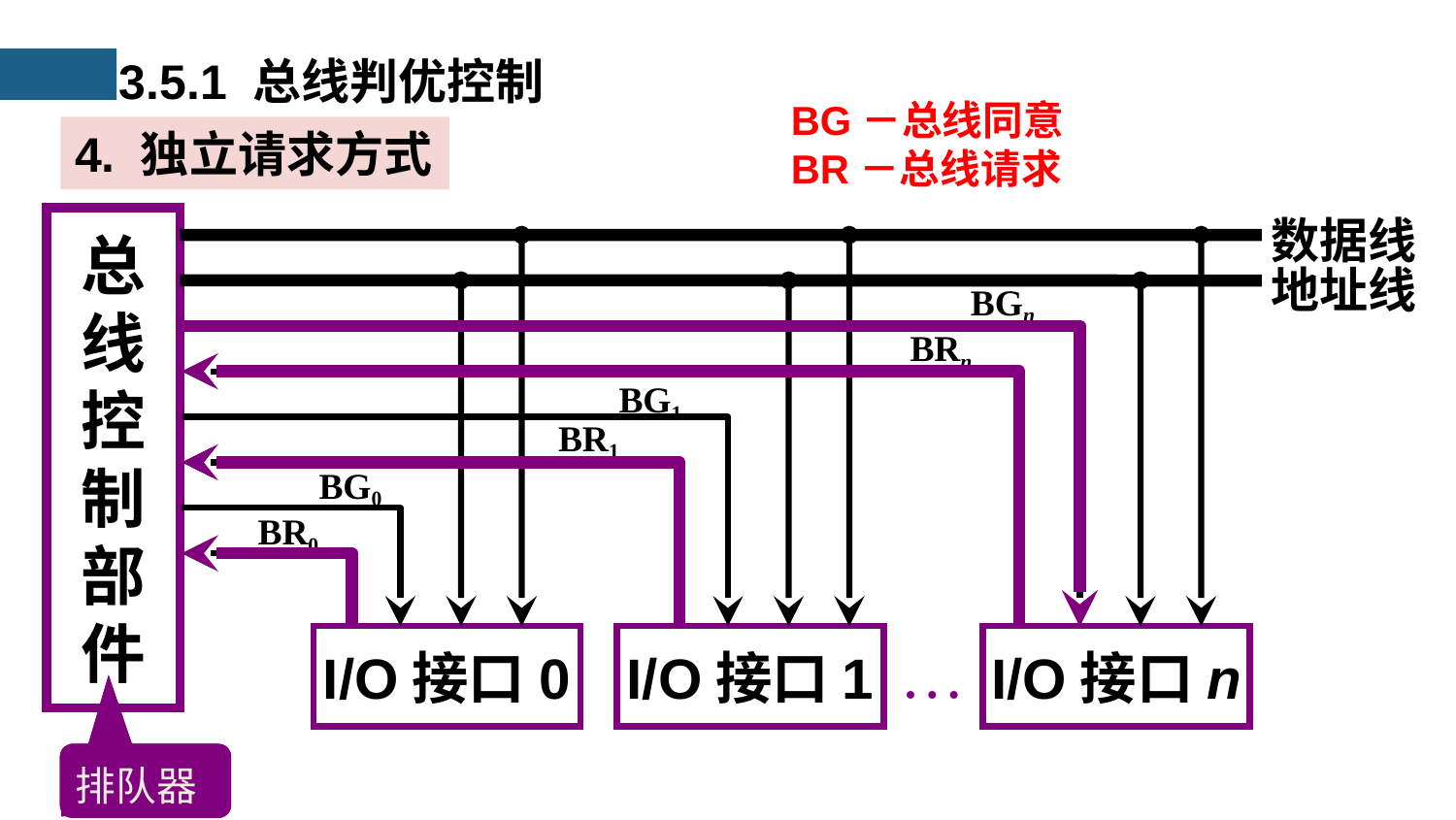

3.5.1 总线判优控制
BG－总线同意
BR－总线请求
数据线
总
线
控
制
部
件

地址线
BGn

BRn

BG1
BR1

   BG0

BR0

I/O接口0
I/O接口1
…
I/O接口n
4. 独立请求方式

排队器

排队器